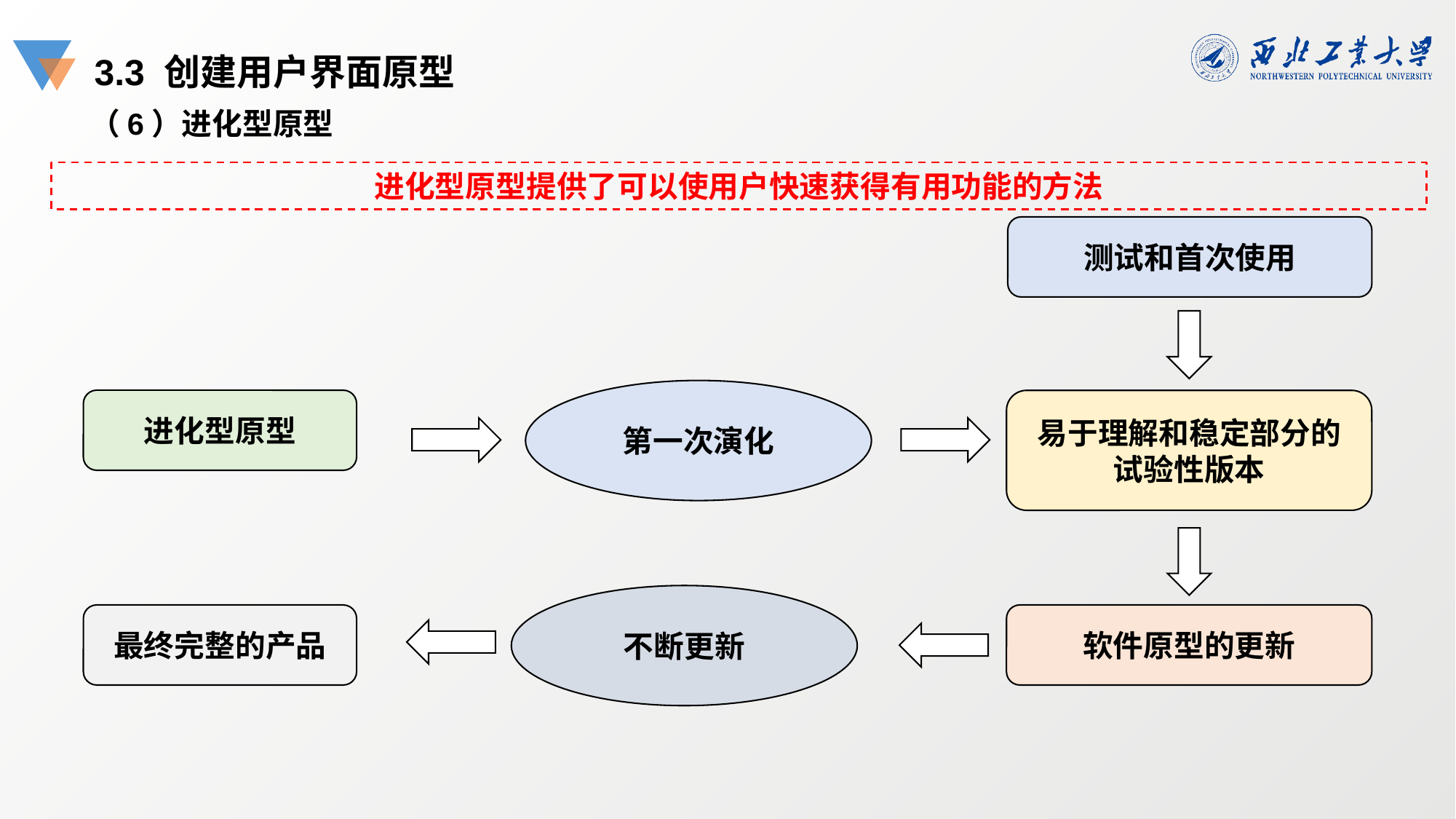

3.3 创建用户界面原型
（6）进化型原型
进化型原型提供了可以使用户快速获得有用功能的方法
测试和首次使用

第一次演化
进化型原型
易于理解和稳定部分的试验性版本

不断更新
最终完整的产品
软件原型的更新

26